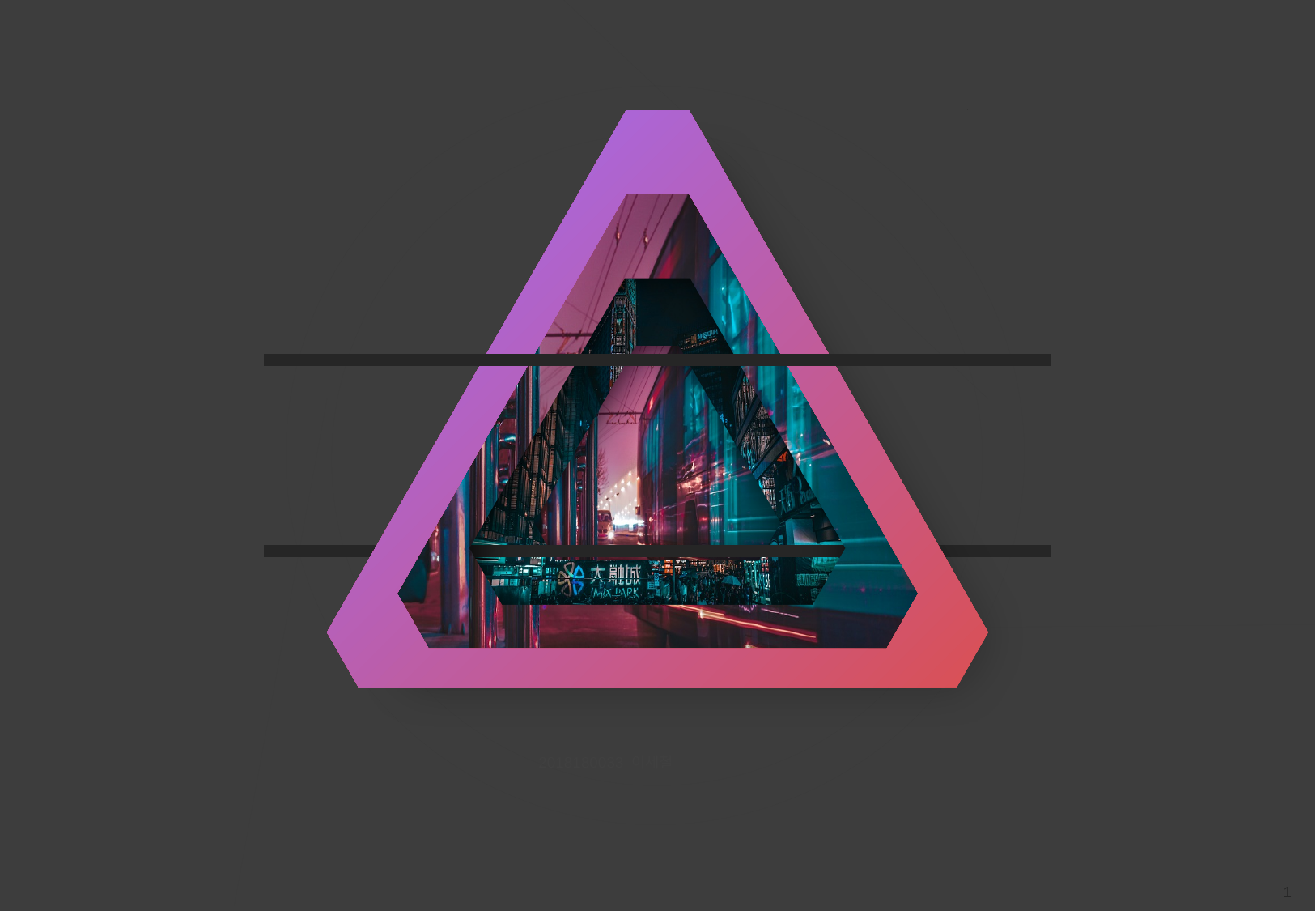

Executioner
Record
습격자에게 모든 것을 빼앗겨버린 자가 무기와 다양한 스킬들로 복수를 완수하는 액션 게임
2018180033 이세철
1